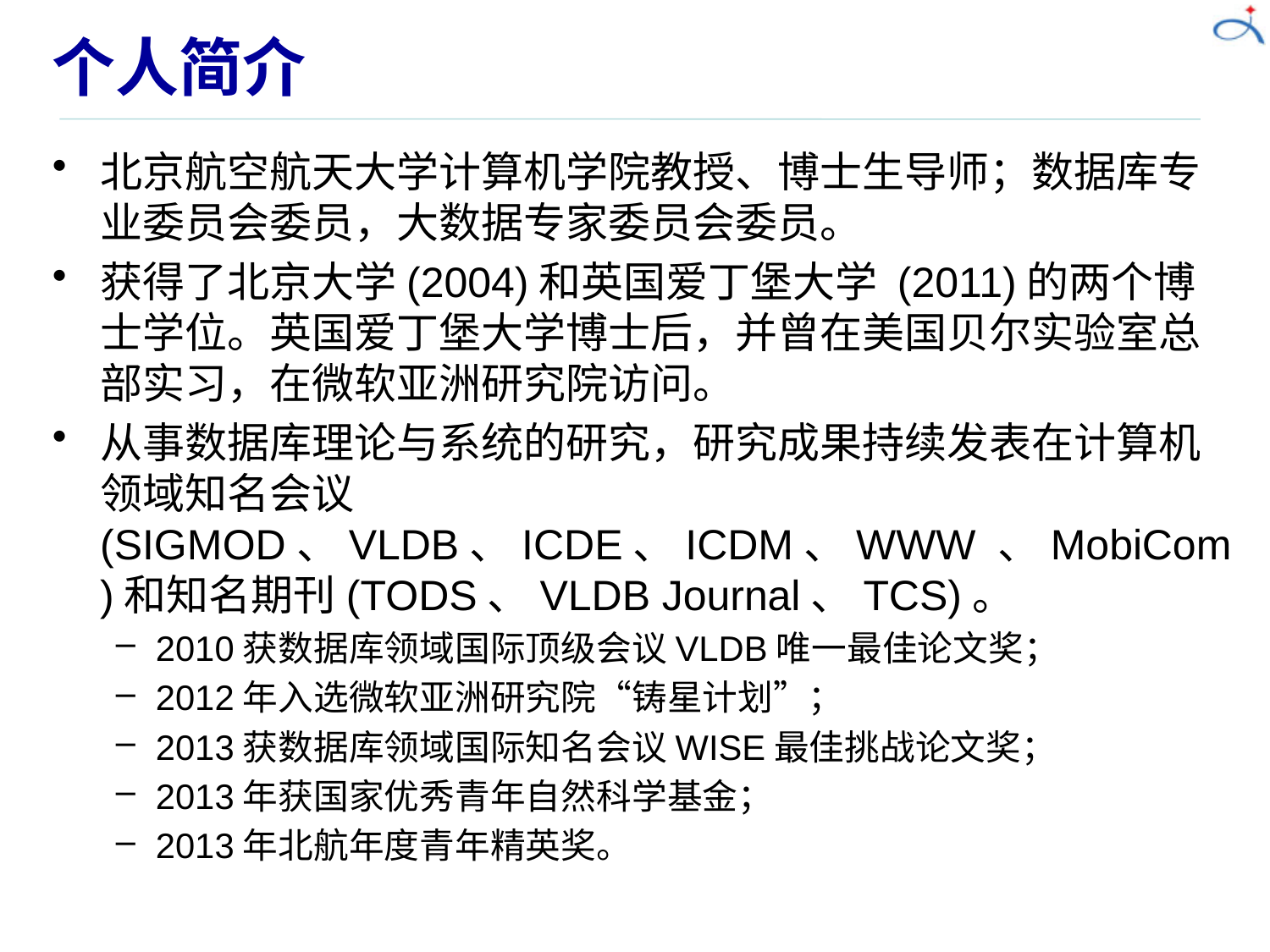

# 个人简介
北京航空航天大学计算机学院教授、博士生导师；数据库专业委员会委员，大数据专家委员会委员。
获得了北京大学(2004)和英国爱丁堡大学 (2011)的两个博士学位。英国爱丁堡大学博士后，并曾在美国贝尔实验室总部实习，在微软亚洲研究院访问。
从事数据库理论与系统的研究，研究成果持续发表在计算机领域知名会议(SIGMOD、VLDB、ICDE、ICDM、WWW 、MobiCom)和知名期刊(TODS、VLDB Journal、TCS)。
2010获数据库领域国际顶级会议VLDB唯一最佳论文奖；
2012年入选微软亚洲研究院“铸星计划”；
2013获数据库领域国际知名会议WISE最佳挑战论文奖；
2013年获国家优秀青年自然科学基金；
2013年北航年度青年精英奖。